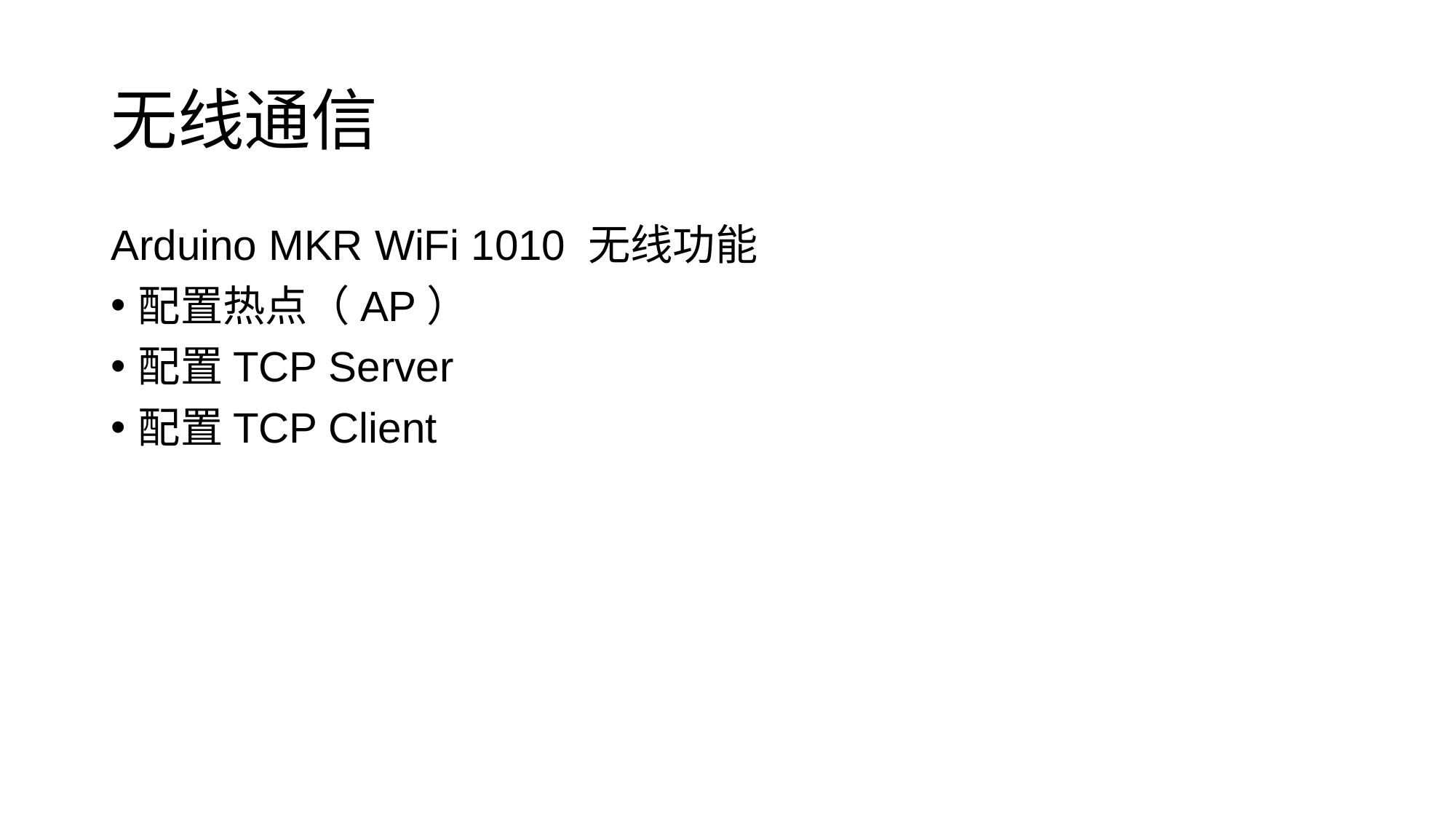

# 无线通信
Arduino MKR WiFi 1010 无线功能
配置热点（AP）
配置TCP Server
配置TCP Client